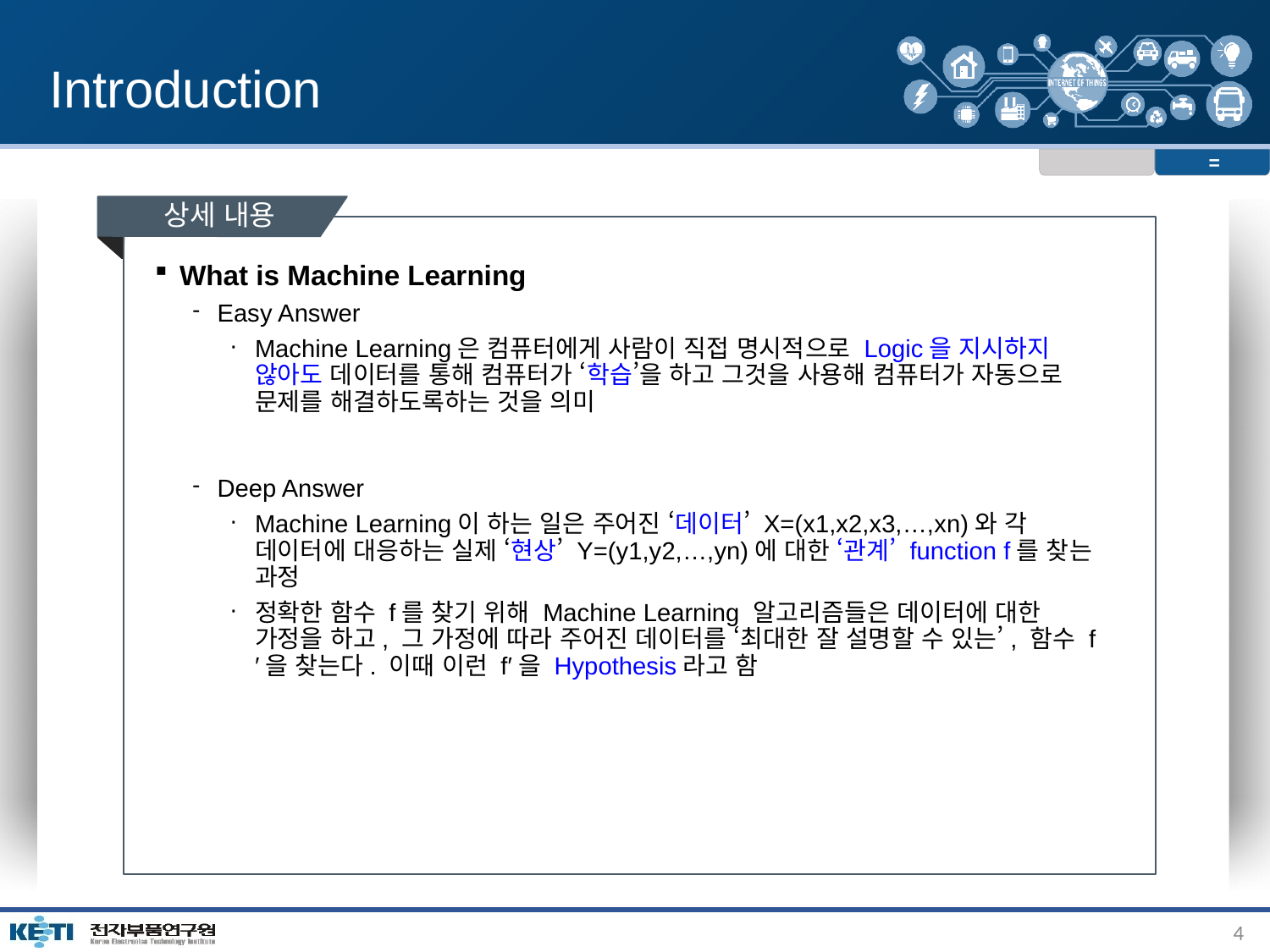

# Introduction
=
상세 내용

What is Machine Learning
Easy Answer
Machine Learning은 컴퓨터에게 사람이 직접 명시적으로 Logic을 지시하지 않아도 데이터를 통해 컴퓨터가 ‘학습’을 하고 그것을 사용해 컴퓨터가 자동으로 문제를 해결하도록하는 것을 의미

Deep Answer
Machine Learning이 하는 일은 주어진 ‘데이터’ X=(x1,x2,x3,…,xn)와 각 데이터에 대응하는 실제 ‘현상’ Y=(y1,y2,…,yn)에 대한 ‘관계’ function f를 찾는 과정
정확한 함수 f를 찾기 위해 Machine Learning 알고리즘들은 데이터에 대한 가정을 하고, 그 가정에 따라 주어진 데이터를 ‘최대한 잘 설명할 수 있는’, 함수 f′을 찾는다. 이때 이런 f′을 Hypothesis라고 함
4